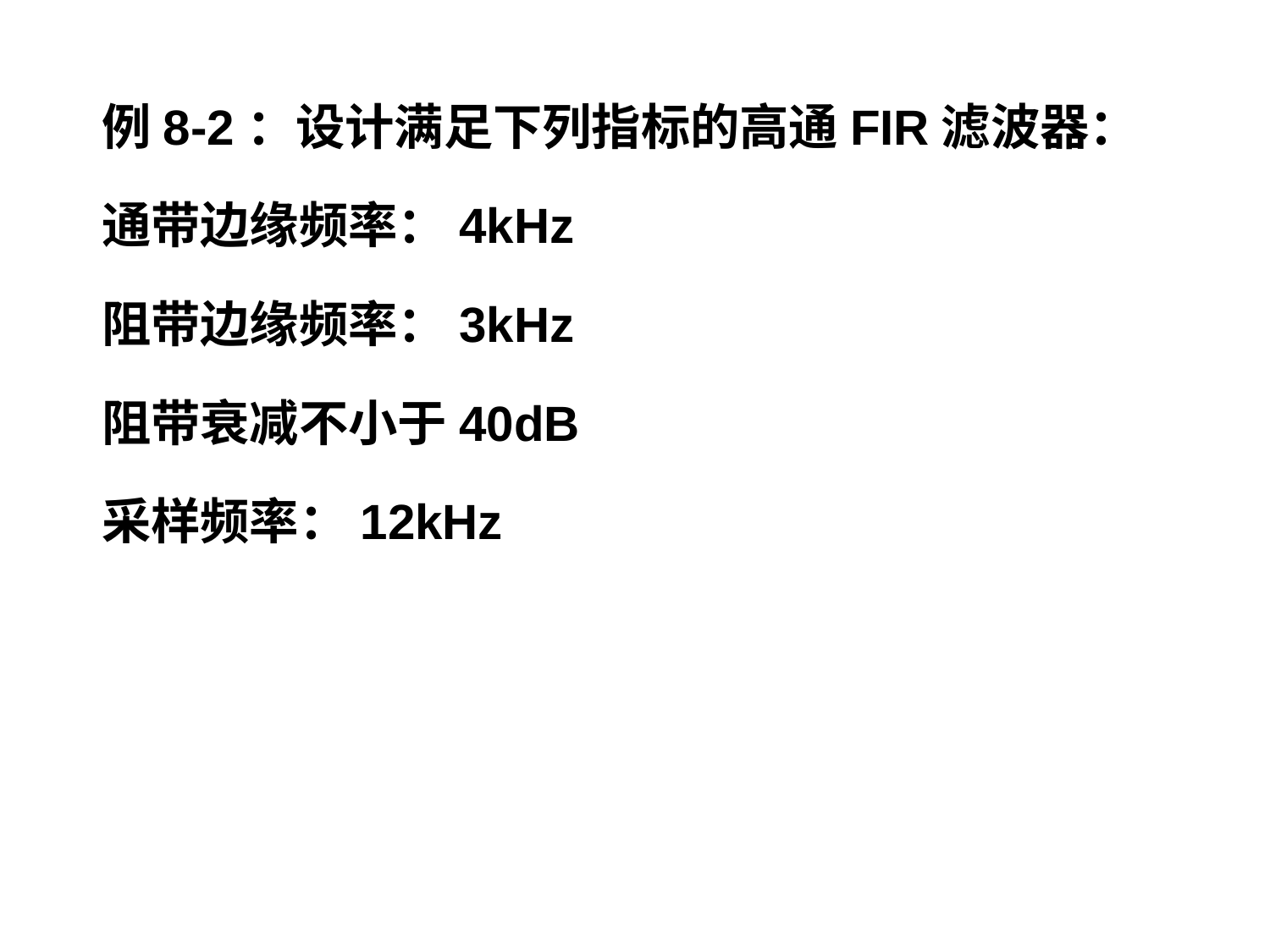

例8-2：设计满足下列指标的高通FIR滤波器：
通带边缘频率：4kHz
阻带边缘频率：3kHz
阻带衰减不小于40dB
采样频率：12kHz